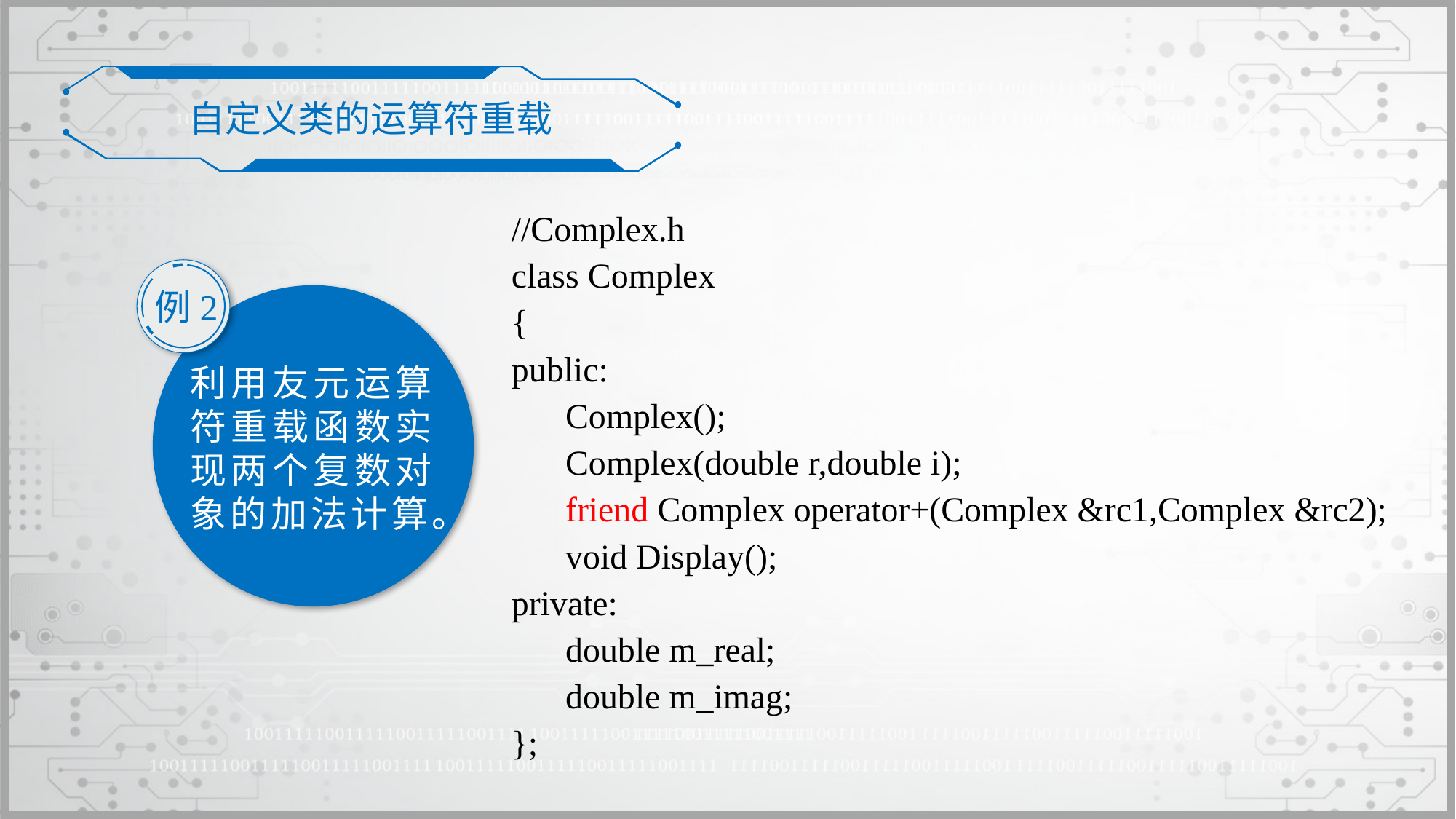

自定义类的运算符重载
//Complex.h
class Complex
{
public:
	Complex();
	Complex(double r,double i);
	friend Complex operator+(Complex &rc1,Complex &rc2);
	void Display();
private:
	double m_real;
	double m_imag;
};

例2

利用友元运算符重载函数实现两个复数对象的加法计算。